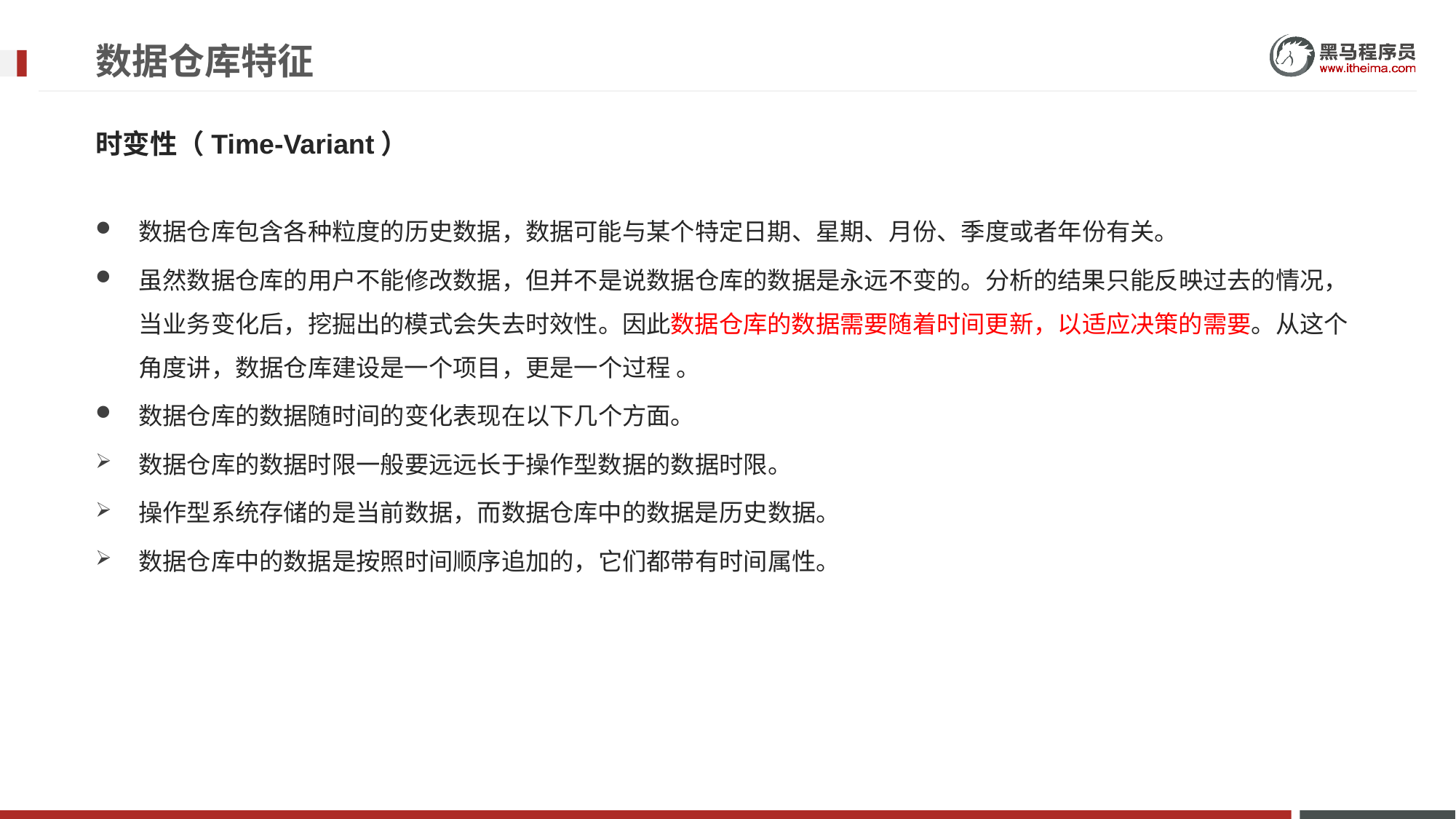

# 数据仓库特征
时变性（Time-Variant）
数据仓库包含各种粒度的历史数据，数据可能与某个特定日期、星期、月份、季度或者年份有关。
虽然数据仓库的用户不能修改数据，但并不是说数据仓库的数据是永远不变的。分析的结果只能反映过去的情况，当业务变化后，挖掘出的模式会失去时效性。因此数据仓库的数据需要随着时间更新，以适应决策的需要。从这个角度讲，数据仓库建设是一个项目，更是一个过程 。
数据仓库的数据随时间的变化表现在以下几个方面。
数据仓库的数据时限一般要远远长于操作型数据的数据时限。
操作型系统存储的是当前数据，而数据仓库中的数据是历史数据。
数据仓库中的数据是按照时间顺序追加的，它们都带有时间属性。